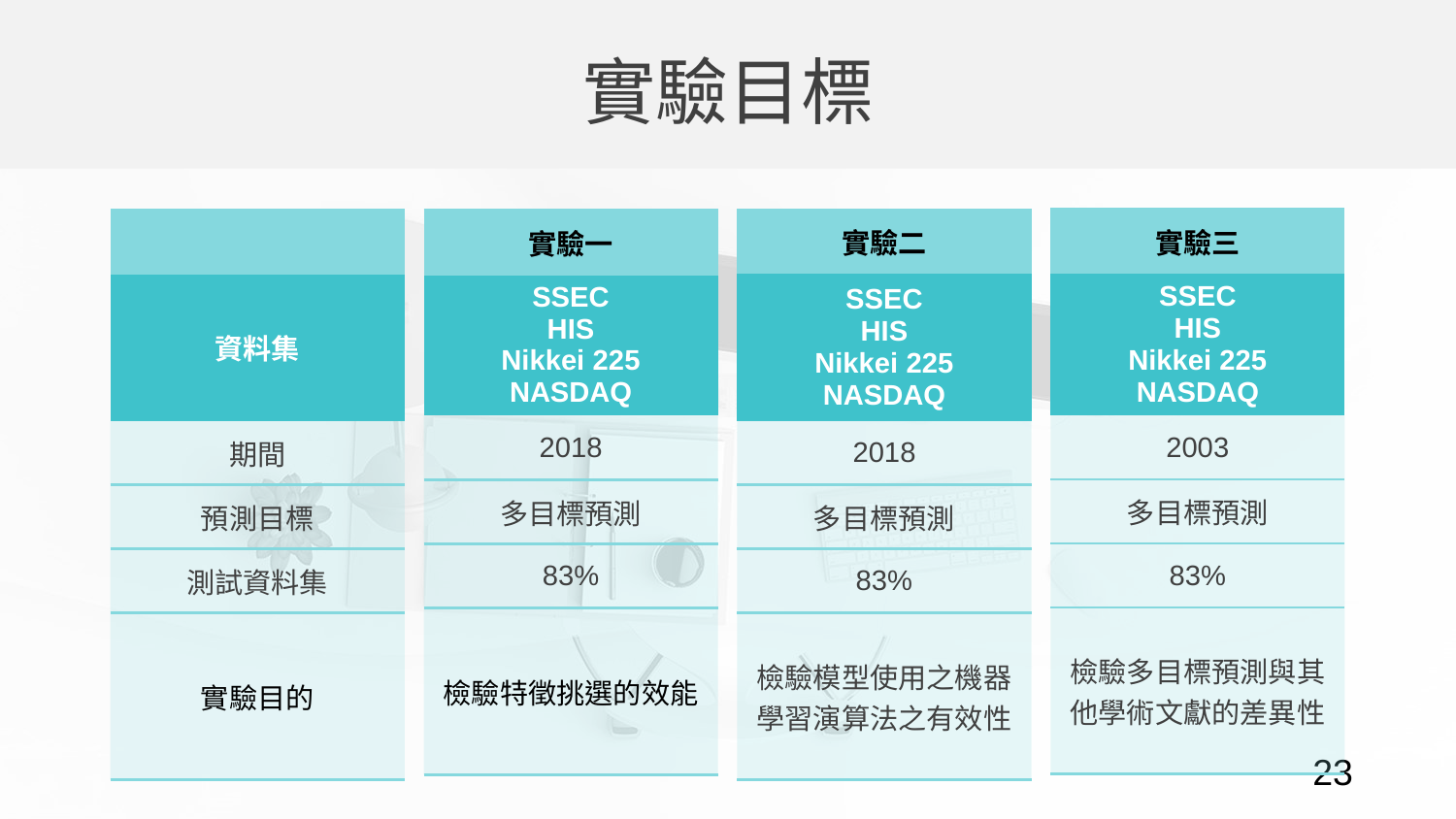

實驗目標
| 實驗三 |
| --- |
| SSEC HIS Nikkei 225 NASDAQ |
| 2003 |
| 多目標預測 |
| 83% |
| 檢驗多目標預測與其他學術文獻的差異性 |
| 實驗二 |
| --- |
| SSEC HIS Nikkei 225 NASDAQ |
| 2018 |
| 多目標預測 |
| 83% |
| 檢驗模型使用之機器學習演算法之有效性 |
| 實驗一 |
| --- |
| SSEC HIS Nikkei 225 NASDAQ |
| 2018 |
| 多目標預測 |
| 83% |
| 檢驗特徵挑選的效能 |
|  |
| --- |
| 資料集 |
| 期間 |
| 預測目標 |
| 測試資料集 |
| 實驗目的 |